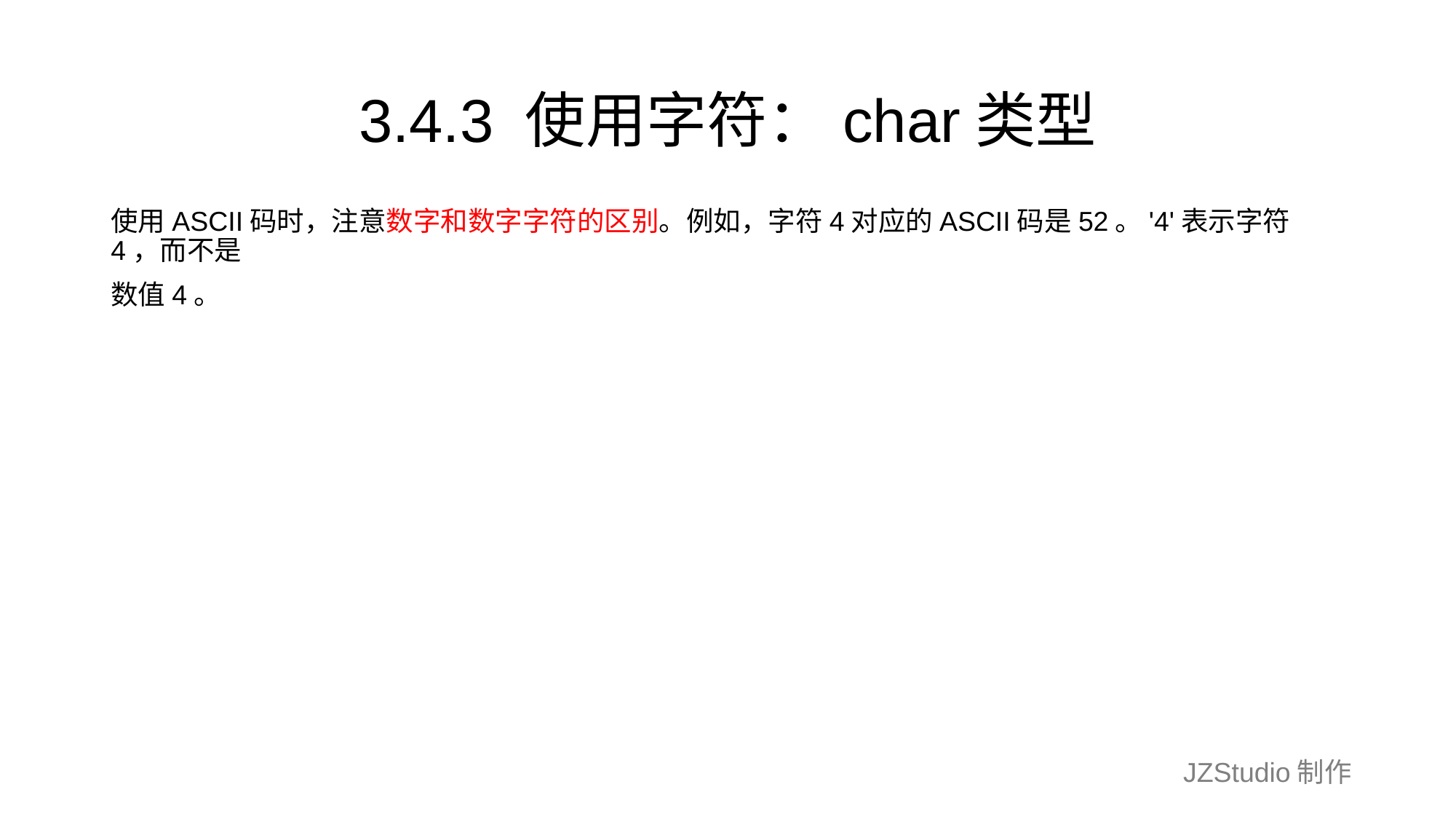

# 3.4.3 使用字符：char类型
使用ASCII码时，注意数字和数字字符的区别。例如，字符4对应的ASCII码是52。'4'表示字符4，而不是
数值4。